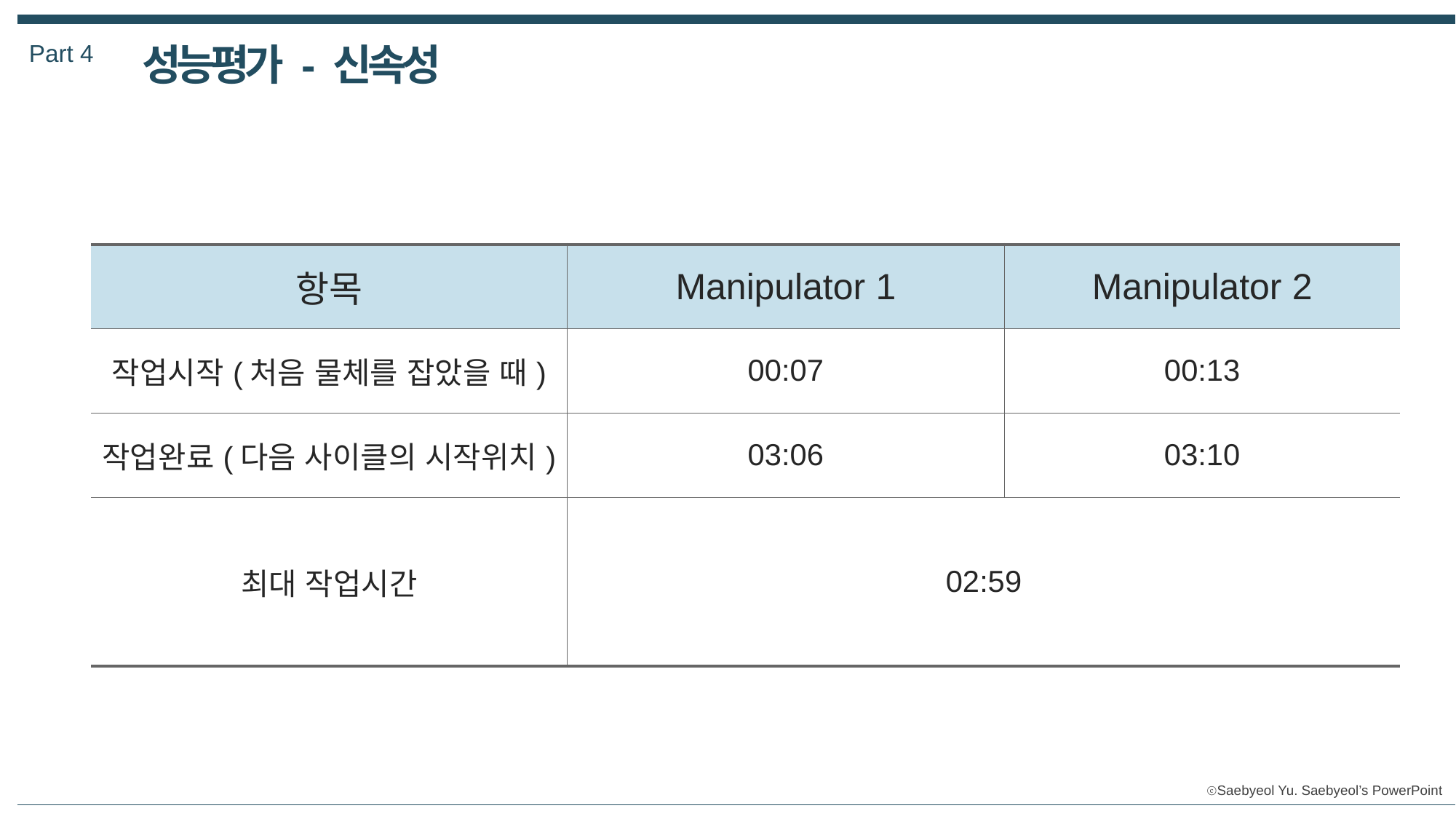

Part 4
성능평가 - 신속성
| 항목 | Manipulator 1 | Manipulator 2 |
| --- | --- | --- |
| 작업시작(처음 물체를 잡았을 때) | 00:07 | 00:13 |
| 작업완료(다음 사이클의 시작위치) | 03:06 | 03:10 |
| 최대 작업시간 | 02:59 |  |